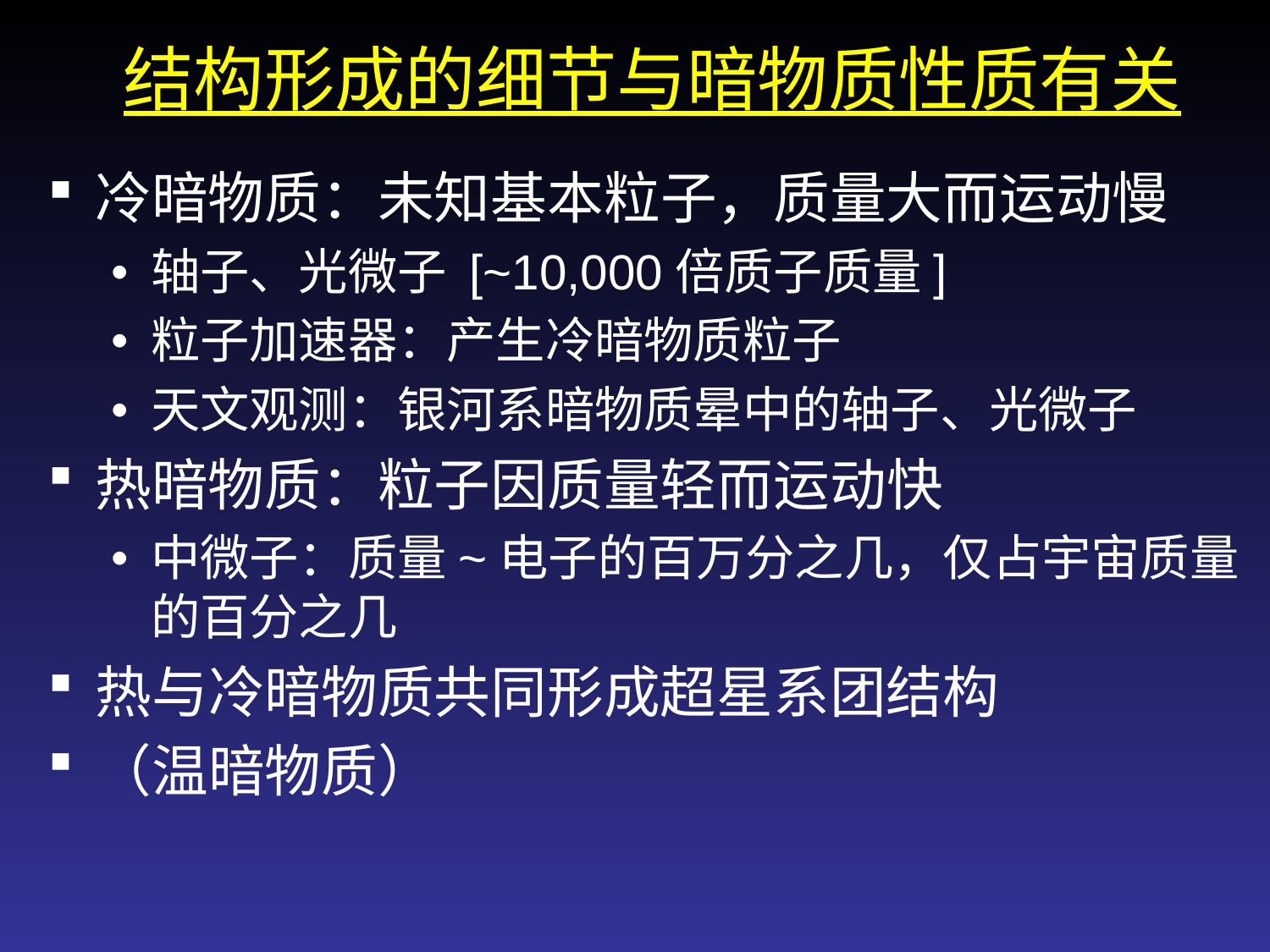

结构形成的细节与暗物质性质有关
冷暗物质：未知基本粒子，质量大而运动慢
轴子、光微子 [~10,000倍质子质量]
粒子加速器：产生冷暗物质粒子
天文观测：银河系暗物质晕中的轴子、光微子
热暗物质：粒子因质量轻而运动快
中微子：质量~电子的百万分之几，仅占宇宙质量的百分之几
热与冷暗物质共同形成超星系团结构
（温暗物质）